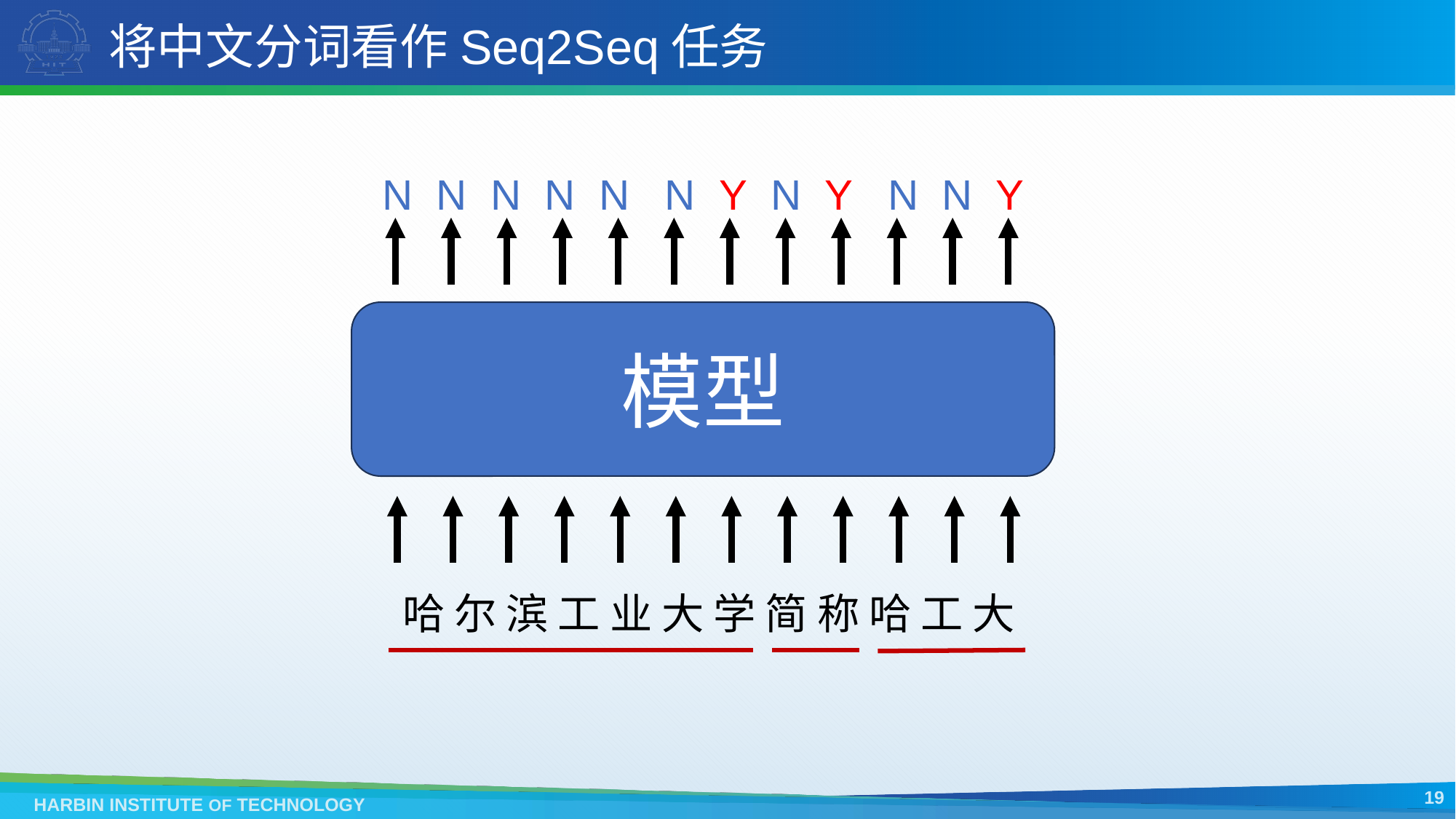

# 将中文分词看作Seq2Seq任务
N  N  N  N  N   N  Y  N  Y   N  N  Y
模型
哈 尔 滨 工 业 大 学 简 称 哈 工 大
19
HARBIN INSTITUTE OF TECHNOLOGY